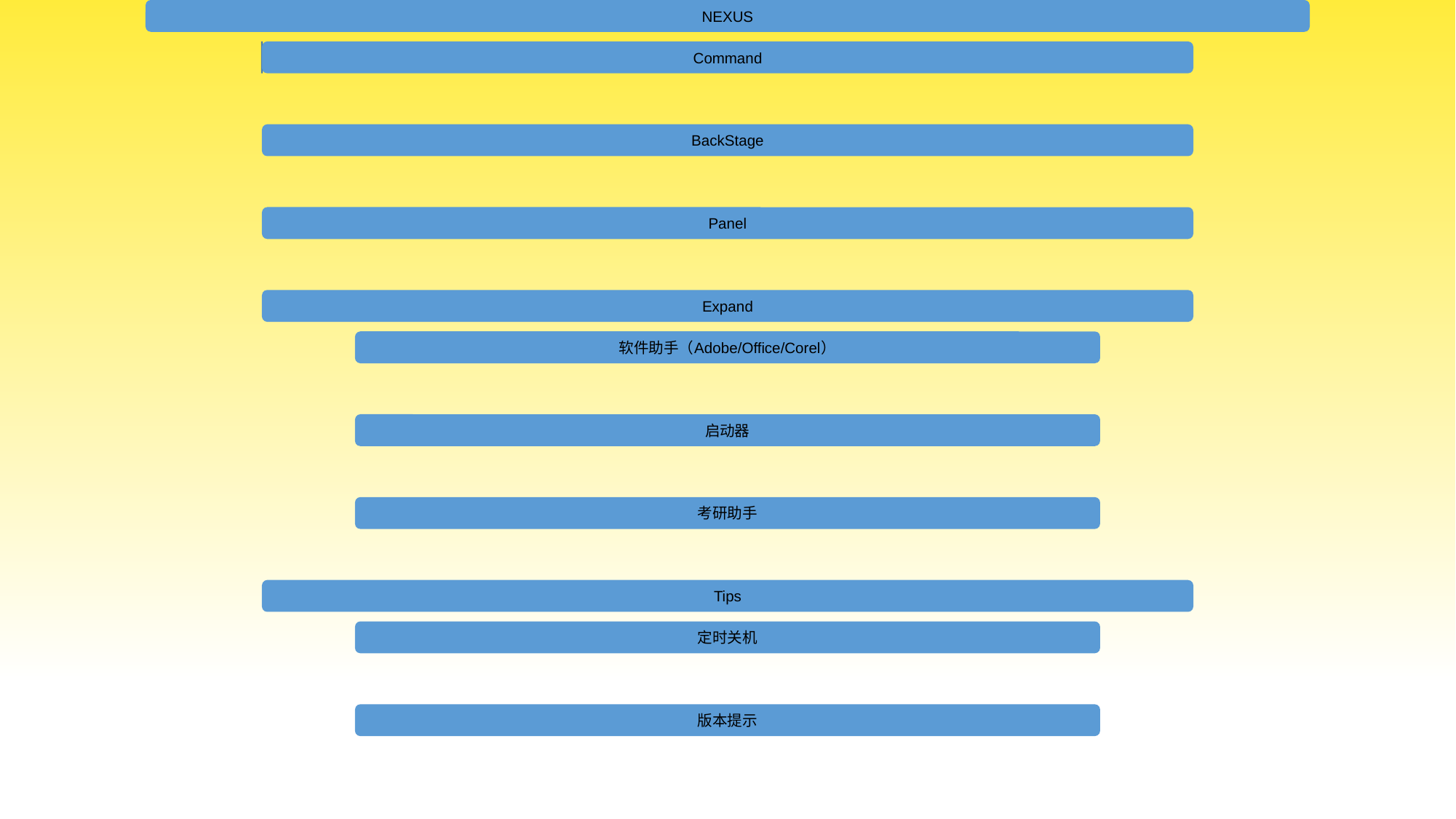

NEXUS
Command
BackStage
Panel
Expand
Tips
启动器
考研助手
软件助手（Adobe/Office/Corel）
定时关机
版本提示